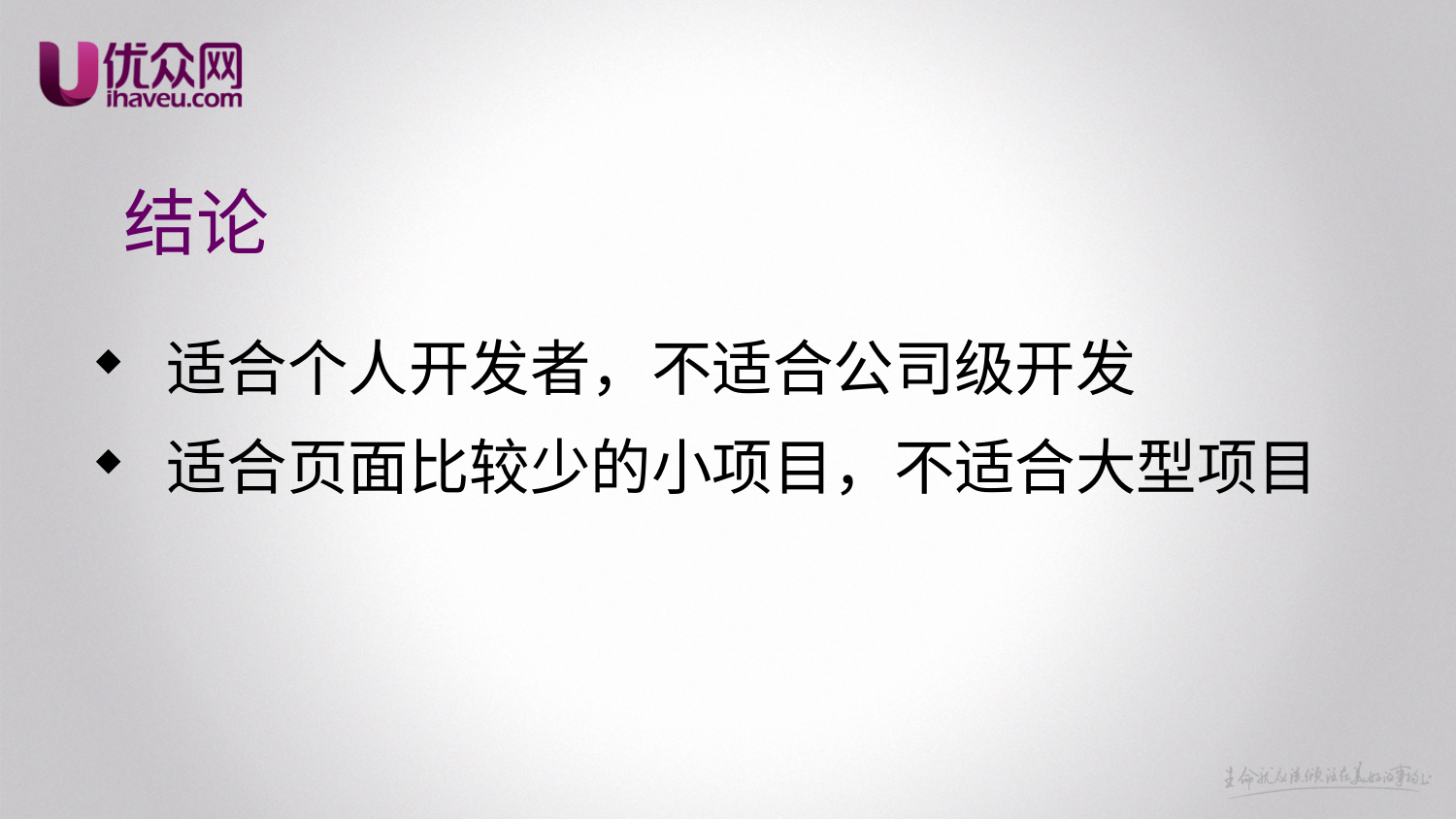

# 结论
适合个人开发者，不适合公司级开发
适合页面比较少的小项目，不适合大型项目